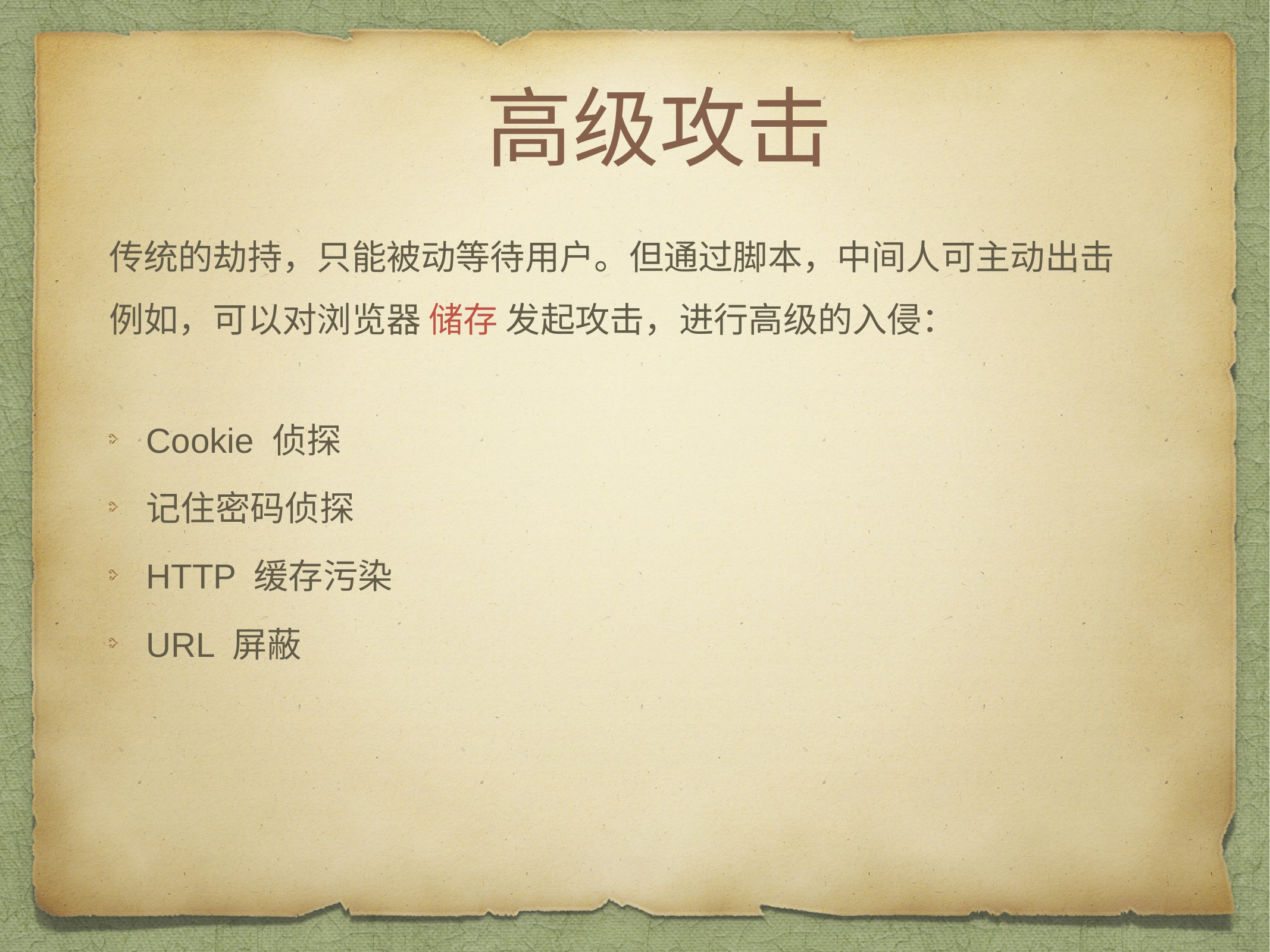

# 高级攻击
传统的劫持，只能被动等待用户。但通过脚本，中间人可主动出击
例如，可以对浏览器 储存 发起攻击，进行高级的入侵：
Cookie 侦探
记住密码侦探
HTTP 缓存污染
URL 屏蔽